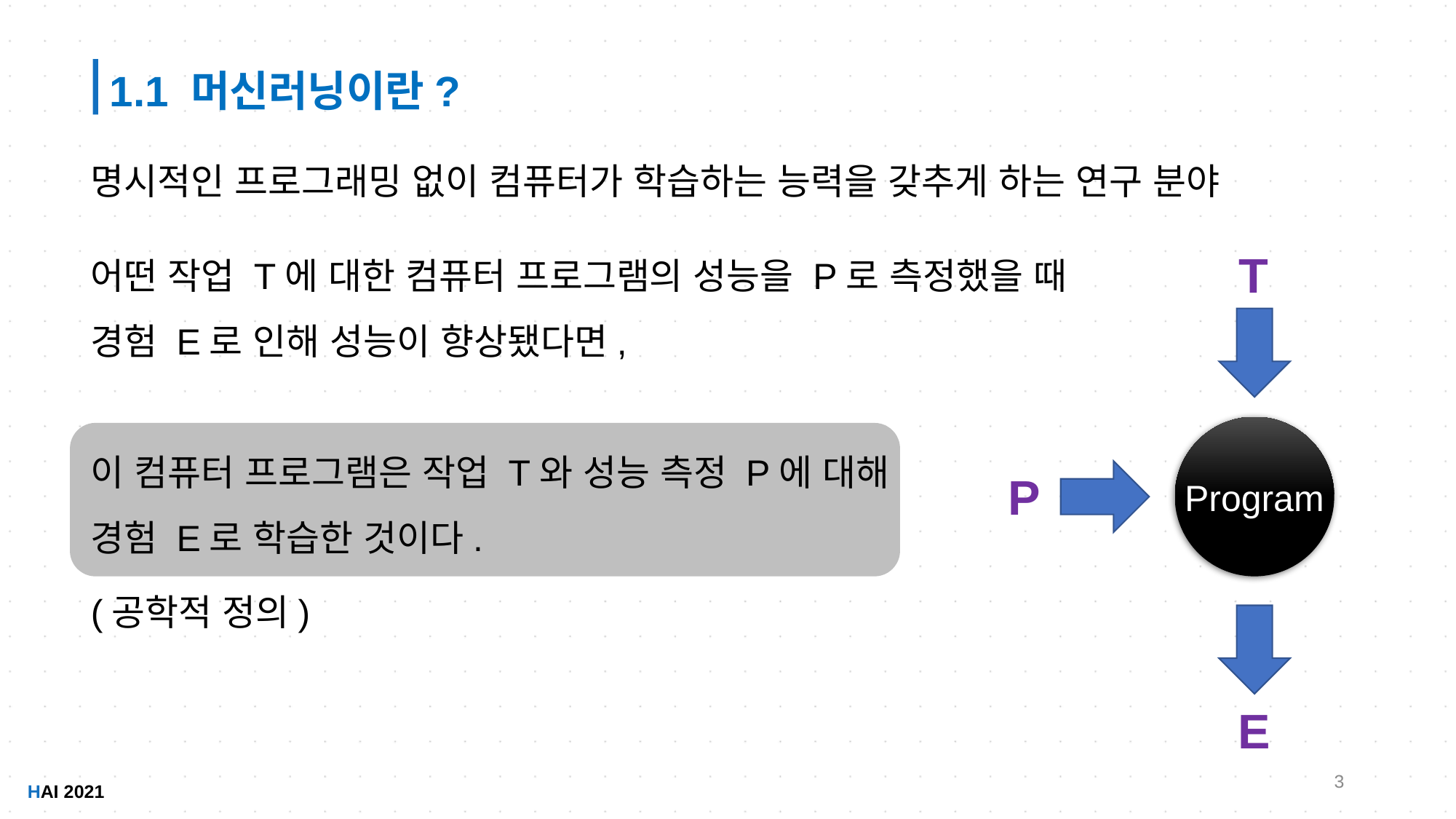

1.1 머신러닝이란?
명시적인 프로그래밍 없이 컴퓨터가 학습하는 능력을 갖추게 하는 연구 분야
어떤 작업 T에 대한 컴퓨터 프로그램의 성능을 P로 측정했을 때
경험 E로 인해 성능이 향상됐다면,

이 컴퓨터 프로그램은 작업 T와 성능 측정 P에 대해
경험 E로 학습한 것이다.
T

Program

P
(공학적 정의)

E
3
HAI 2021